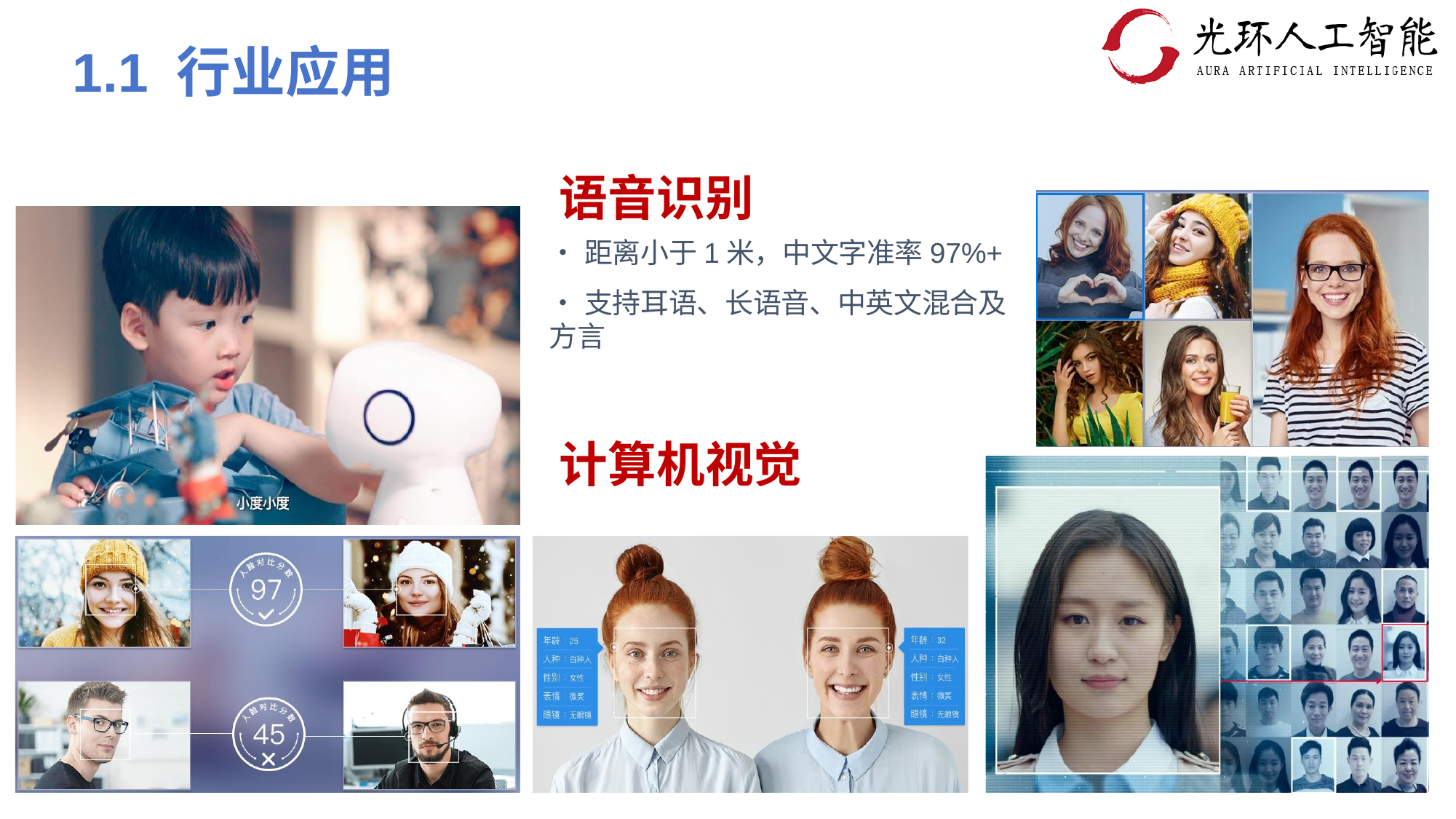

# 1.1 行业应用
语音识别
•	距离小于1米，中文字准率97%+
•	支持耳语、长语音、中英文混合及方言

计算机视觉